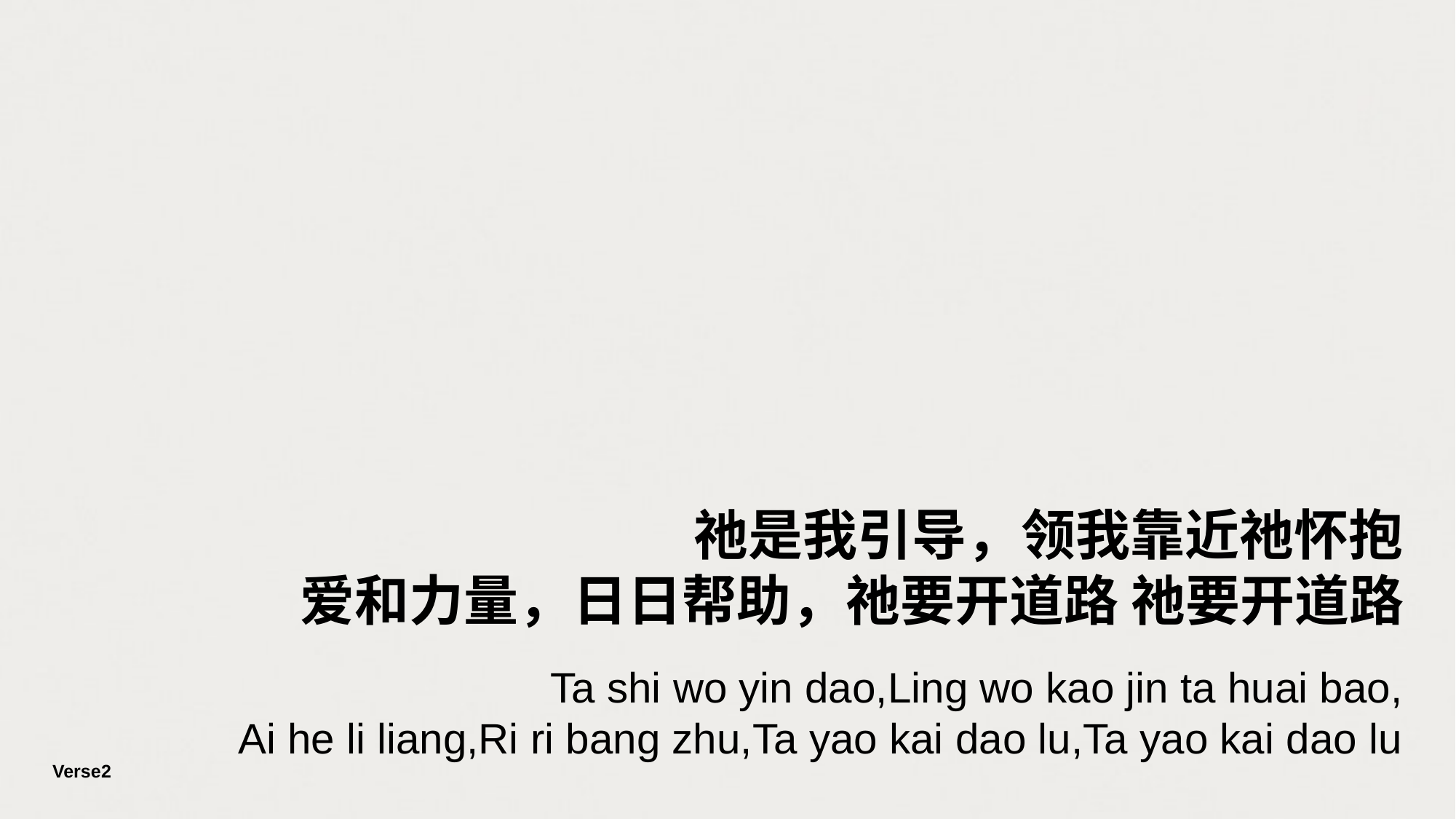

祂是我引导，领我靠近祂怀抱
爱和力量，日日帮助，祂要开道路 祂要开道路

Ta shi wo yin dao,Ling wo kao jin ta huai bao,
Ai he li liang,Ri ri bang zhu,Ta yao kai dao lu,Ta yao kai dao lu

Verse2